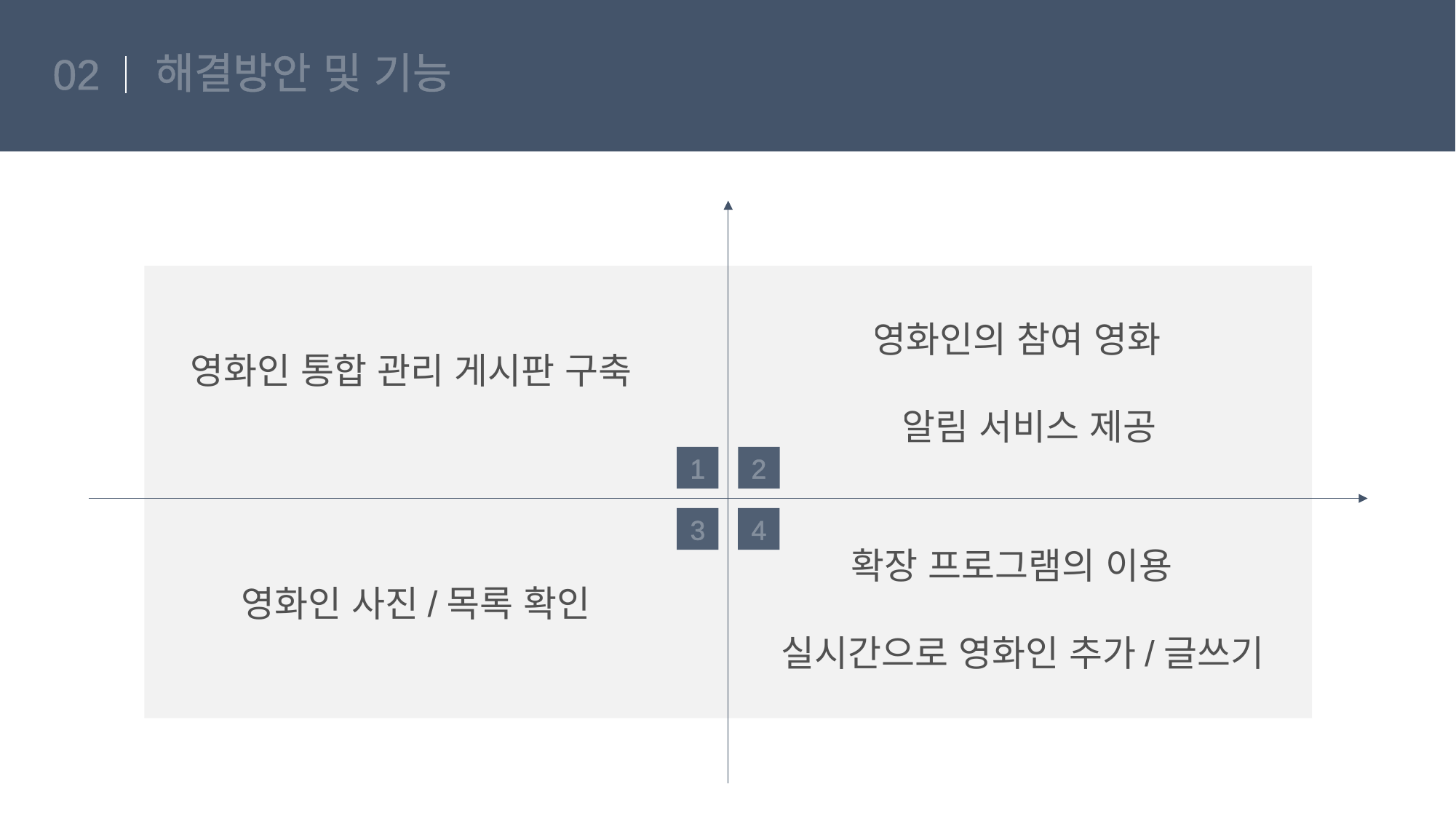

# 해결방안 및 기능
02

영화인의 참여 영화

  알림 서비스 제공
영화인 통합 관리 게시판 구축
2
1
4
3
      확장 프로그램의 이용

실시간으로 영화인 추가/글쓰기
영화인 사진/목록 확인